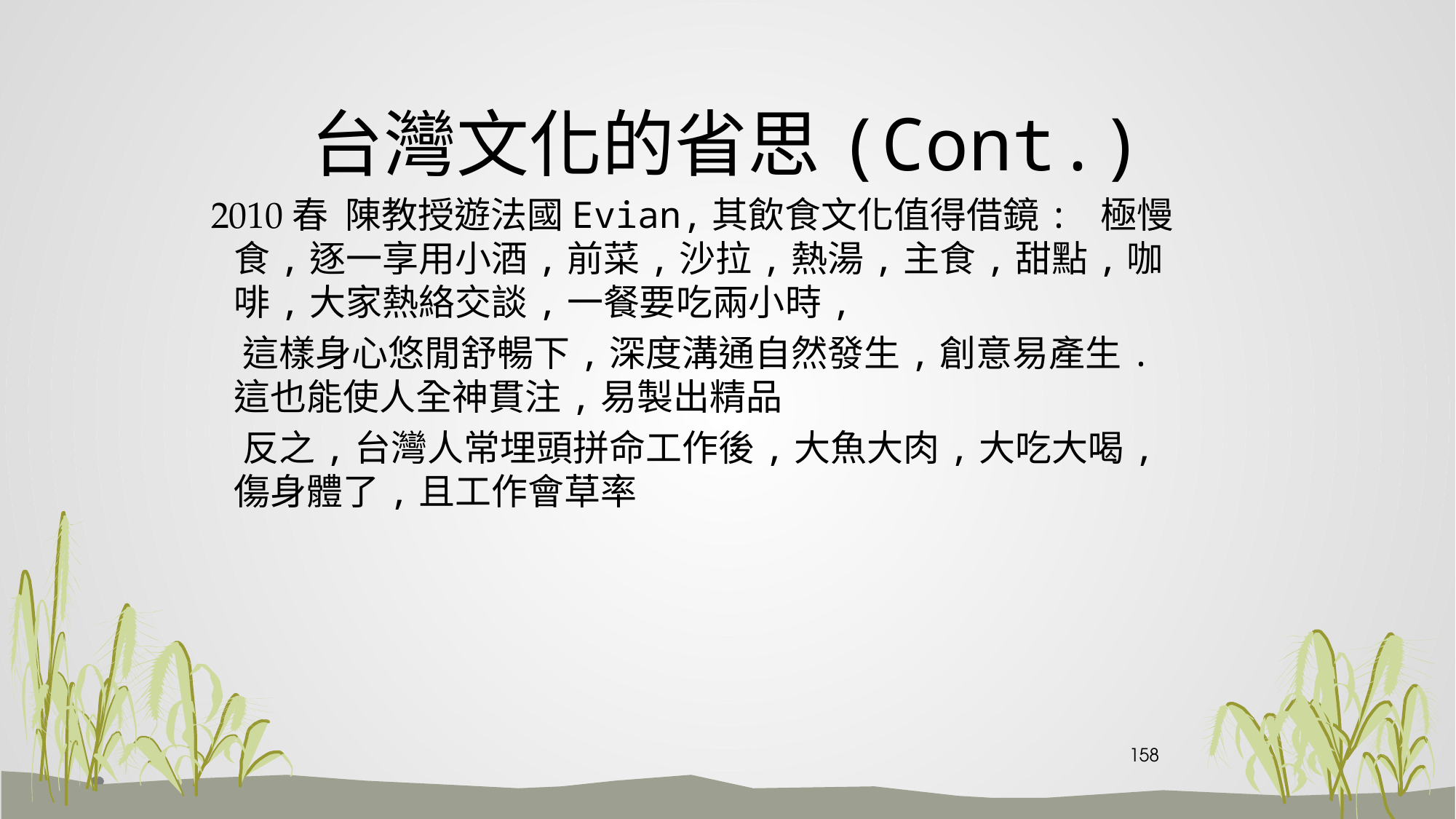

# 台灣文化的省思(Cont.)
  2010春  陳教授遊法國Evian,其飲食文化值得借鏡: 極慢食,逐一享用小酒,前菜,沙拉,熱湯,主食,甜點,咖啡,大家熱絡交談,一餐要吃兩小時,
     這樣身心悠閒舒暢下,深度溝通自然發生,創意易產生.這也能使人全神貫注,易製出精品
     反之,台灣人常埋頭拼命工作後,大魚大肉,大吃大喝,傷身體了,且工作會草率

158